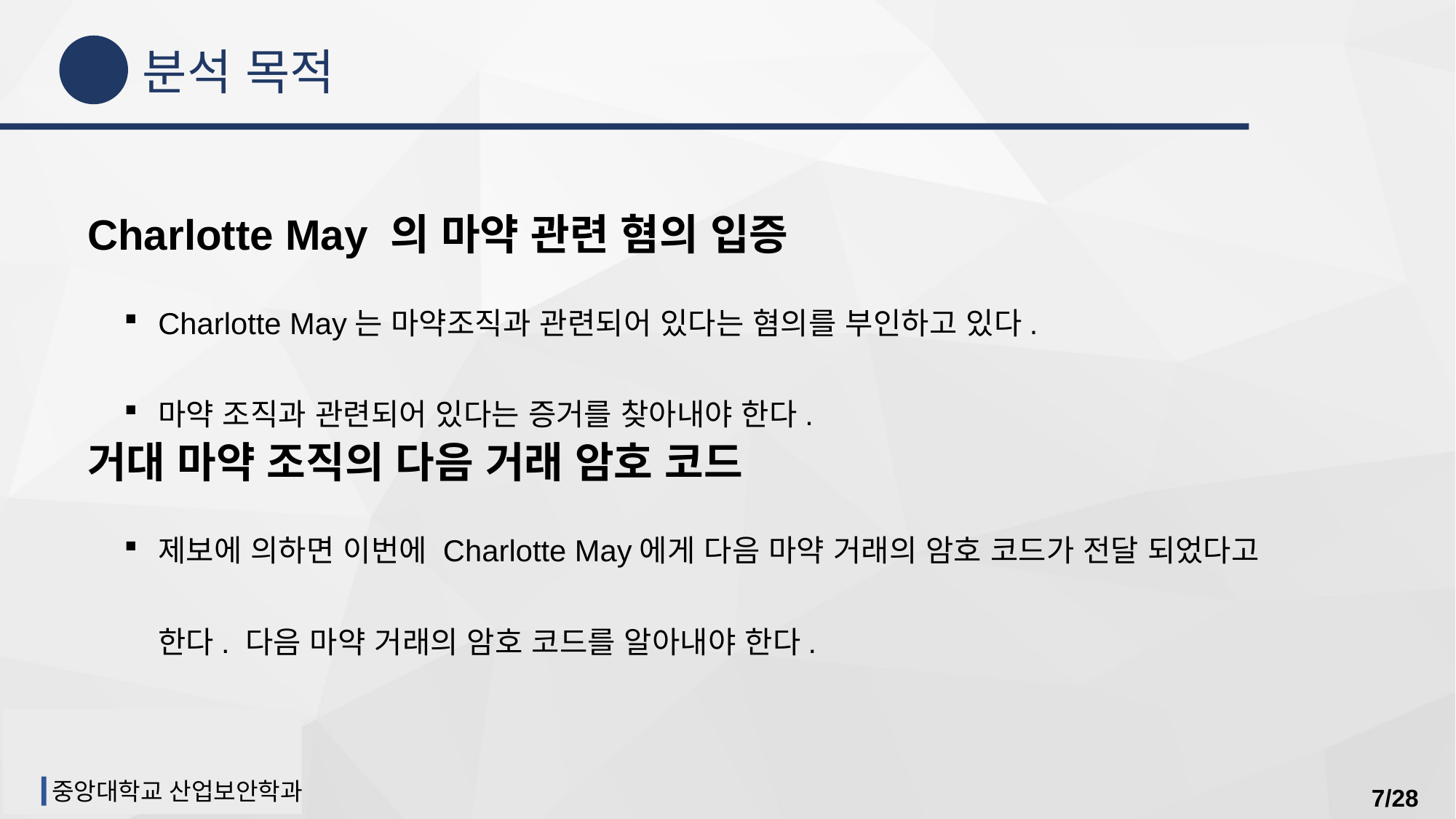

분석 목적
02

Charlotte May 의 마약 관련 혐의 입증
Charlotte May는 마약조직과 관련되어 있다는 혐의를 부인하고 있다.
마약 조직과 관련되어 있다는 증거를 찾아내야 한다.
거대 마약 조직의 다음 거래 암호 코드
제보에 의하면 이번에 Charlotte May에게 다음 마약 거래의 암호 코드가 전달 되었다고 한다. 다음 마약 거래의 암호 코드를 알아내야 한다.

중앙대학교 산업보안학과

7/28